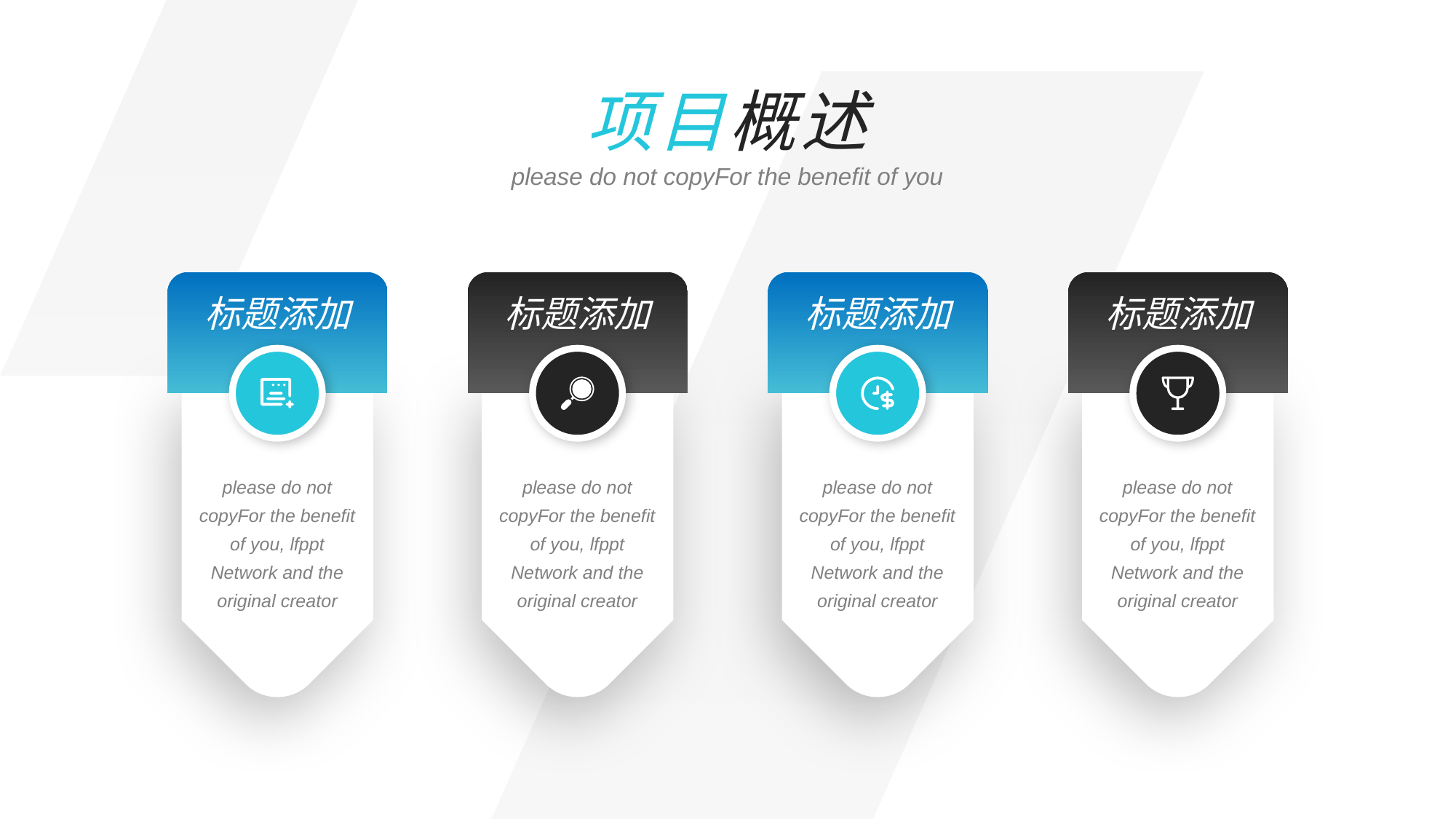

项目概述
please do not copyFor the benefit of you

标题添加
标题添加
标题添加
标题添加

please do not copyFor the benefit of you, lfppt Network and the original creator
please do not copyFor the benefit of you, lfppt Network and the original creator
please do not copyFor the benefit of you, lfppt Network and the original creator
please do not copyFor the benefit of you, lfppt Network and the original creator